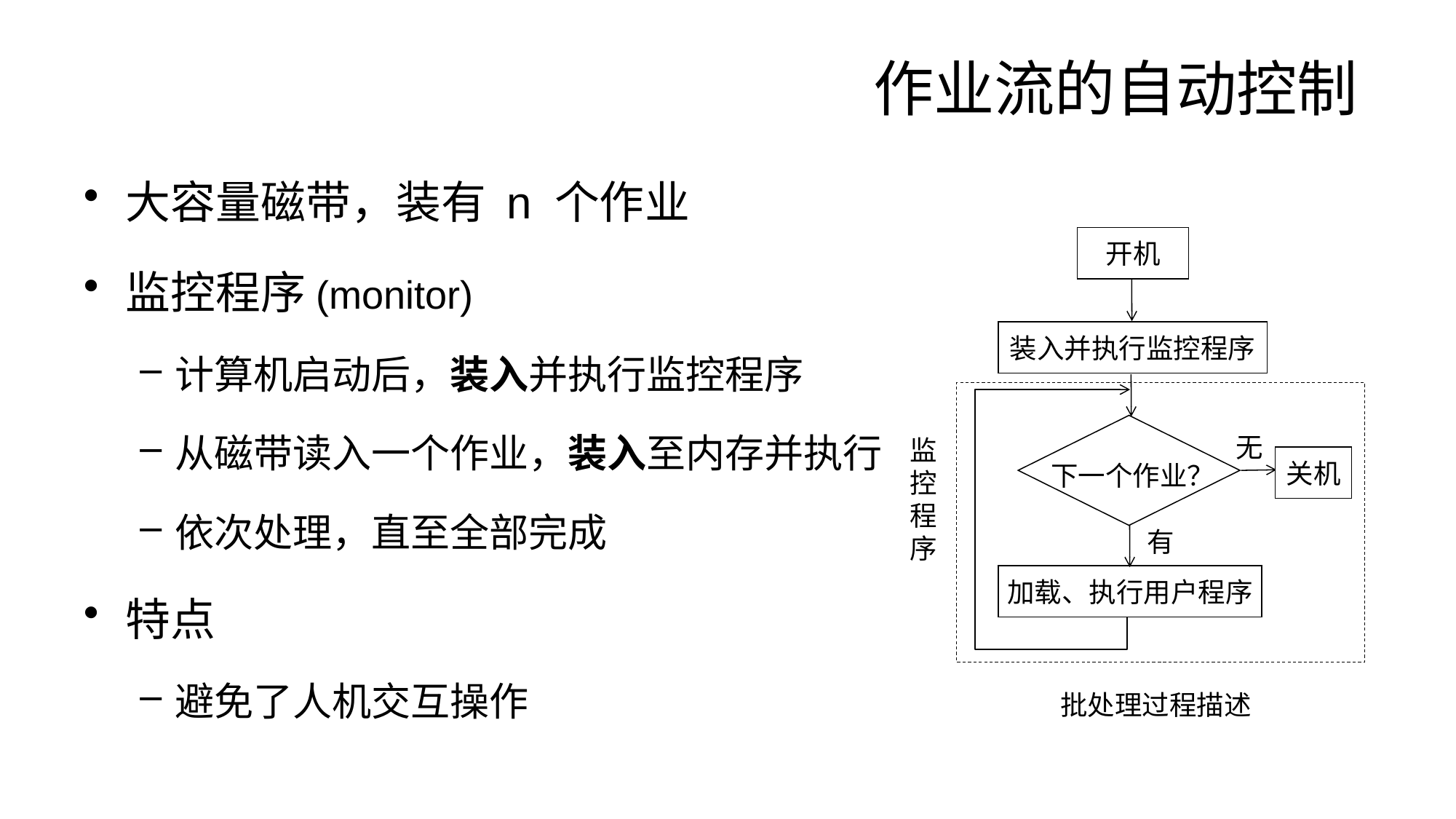

# 作业流的自动控制
大容量磁带，装有 n 个作业
监控程序(monitor)
计算机启动后，装入并执行监控程序
从磁带读入一个作业，装入至内存并执行
依次处理，直至全部完成
特点
避免了人机交互操作
开机
装入并执行监控程序

下一个作业？
无
监控程序
关机
有
加载、执行用户程序
批处理过程描述